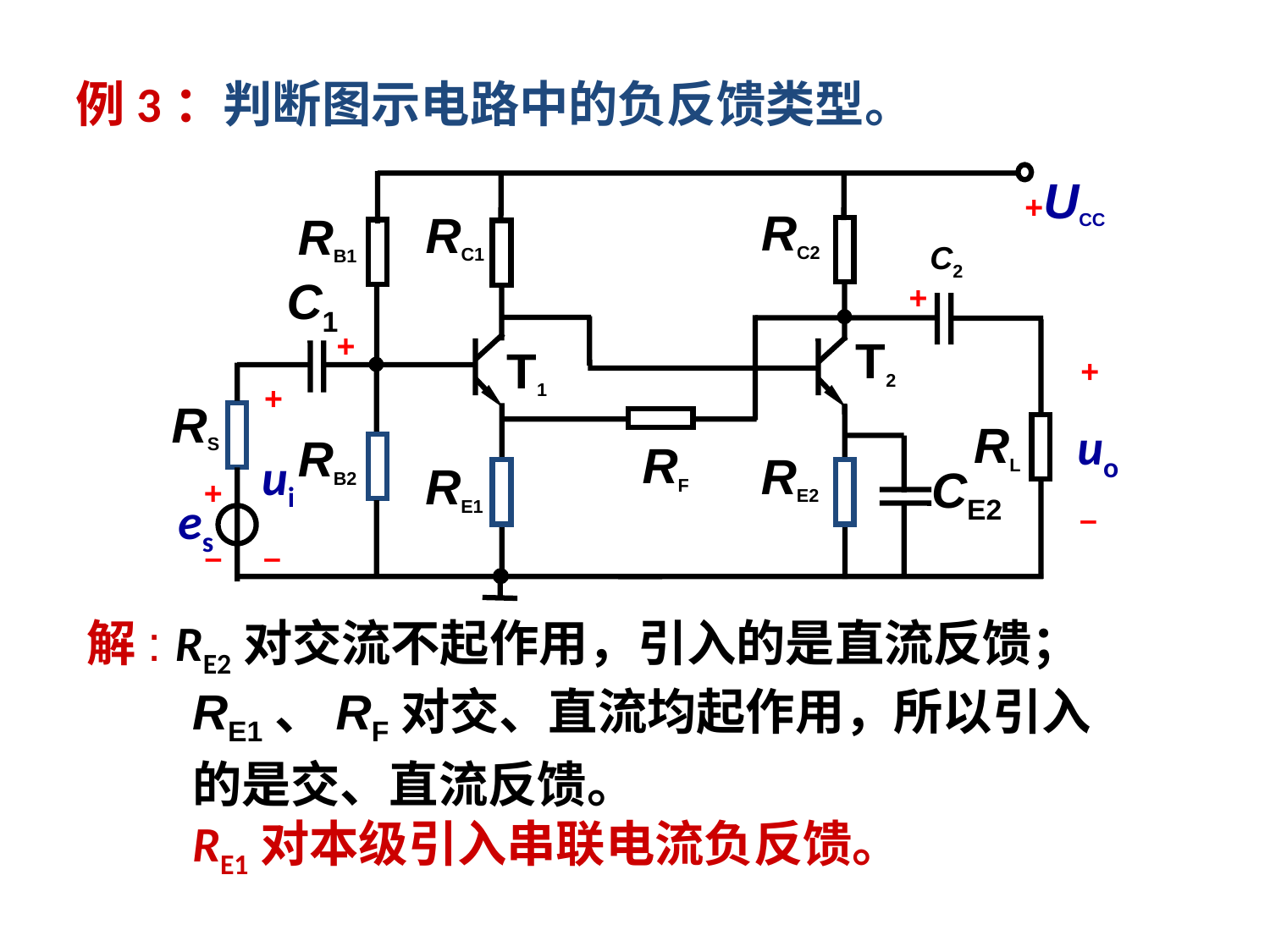

例3：判断图示电路中的负反馈类型。
+UCC

RC2
RC1
RB1

C2
+
C1

+

T2

T1

+

+

RS

RL
uo

RB2
RF

ui
RE2
RE1
CE2

+

es
–

–
–

解: RE2对交流不起作用，引入的是直流反馈；
RE1、RF对交、直流均起作用，所以引入的是交、直流反馈。
RE1对本级引入串联电流负反馈。